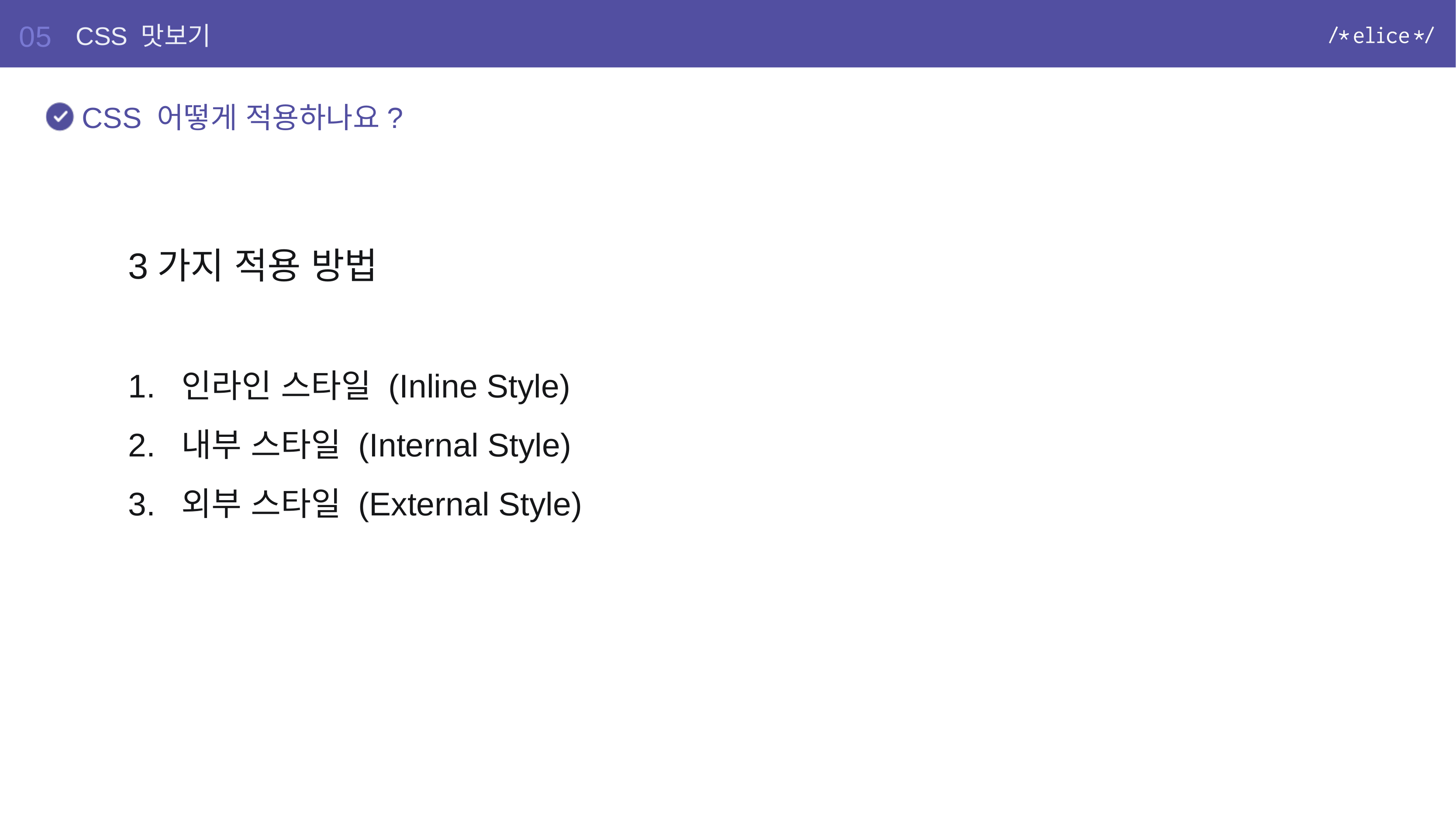

05
CSS 맛보기
CSS 어떻게 적용하나요?
3가지 적용 방법

인라인 스타일 (Inline Style)
내부 스타일 (Internal Style)
외부 스타일 (External Style)